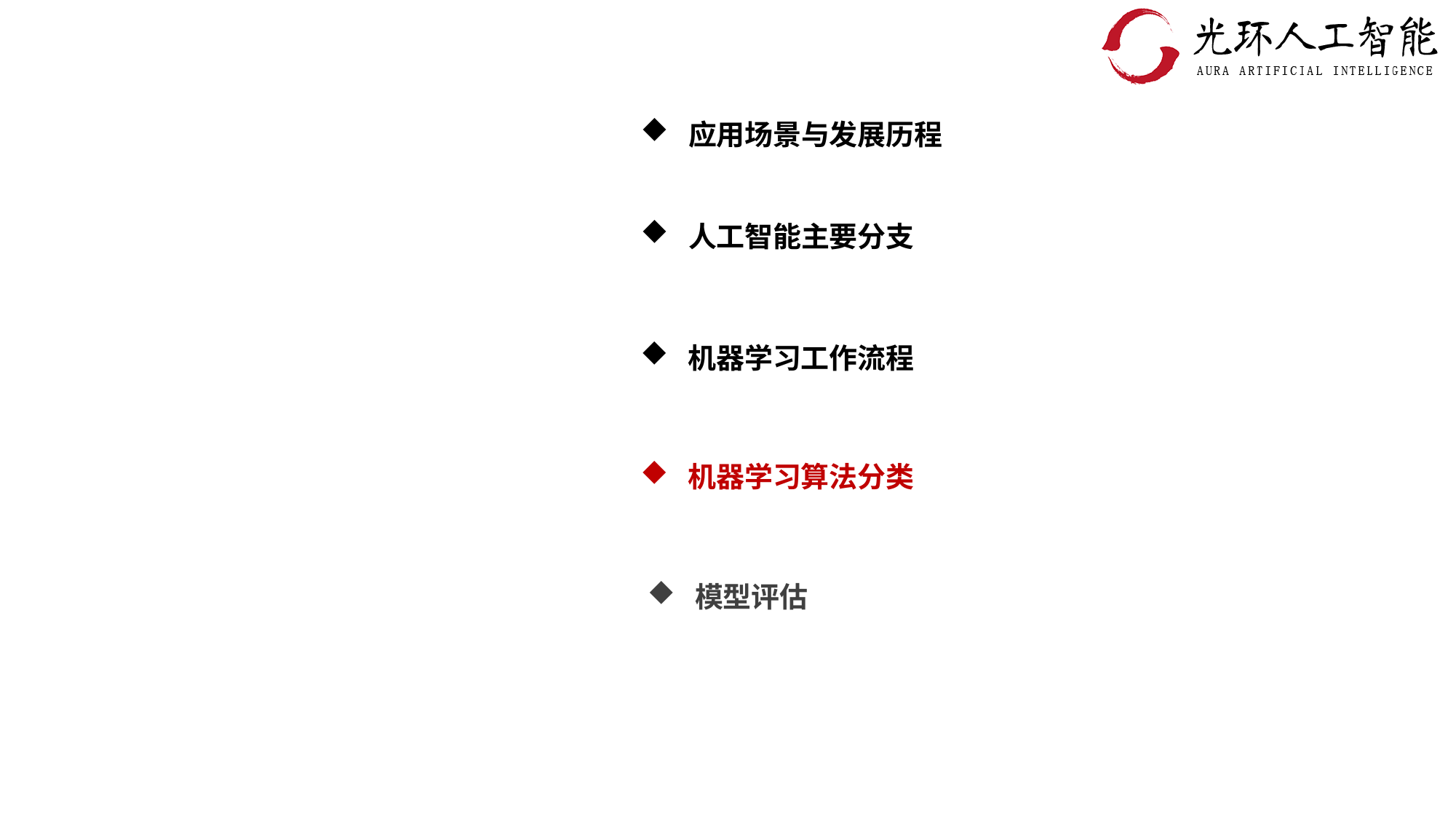

应用场景与发展历程

人工智能主要分支

机器学习工作流程
机器学习算法分类
模型评估